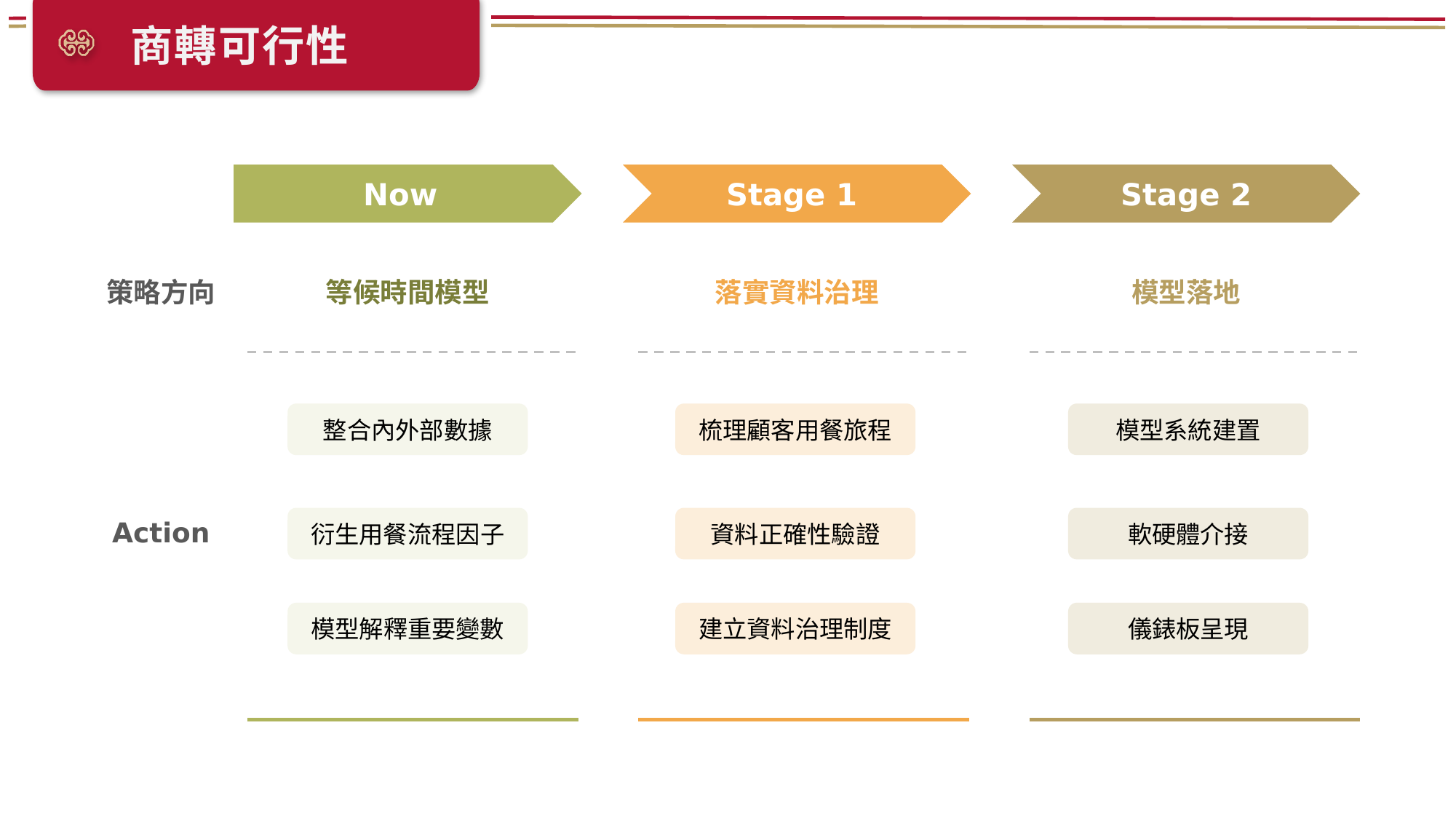

商轉可行性
Now
Stage 1
Stage 2
策略方向
等候時間模型
落實資料治理
模型落地
整合內外部數據
梳理顧客用餐旅程
模型系統建置
衍生用餐流程因子
資料正確性驗證
軟硬體介接
Action
模型解釋重要變數
建立資料治理制度
儀錶板呈現